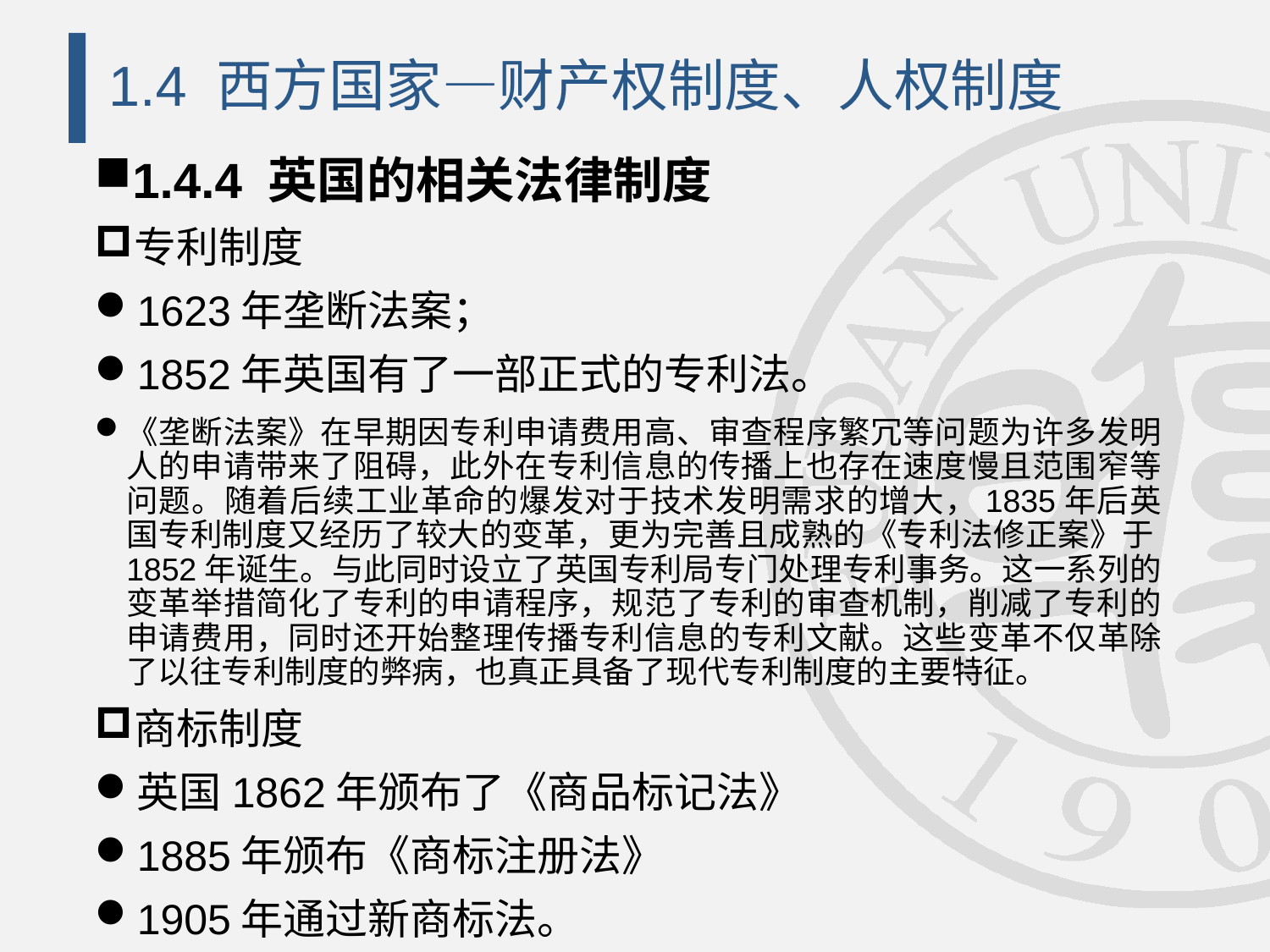

# 1.4 西方国家—财产权制度、人权制度
1.4.4 英国的相关法律制度
专利制度
1623年垄断法案；
1852年英国有了一部正式的专利法。
《垄断法案》在早期因专利申请费用高、审查程序繁冗等问题为许多发明人的申请带来了阻碍，此外在专利信息的传播上也存在速度慢且范围窄等问题。随着后续工业革命的爆发对于技术发明需求的增大，1835年后英国专利制度又经历了较大的变革，更为完善且成熟的《专利法修正案》于1852年诞生。与此同时设立了英国专利局专门处理专利事务。这一系列的变革举措简化了专利的申请程序，规范了专利的审查机制，削减了专利的申请费用，同时还开始整理传播专利信息的专利文献。这些变革不仅革除了以往专利制度的弊病，也真正具备了现代专利制度的主要特征。
商标制度
英国1862年颁布了《商品标记法》
1885年颁布《商标注册法》
1905年通过新商标法。